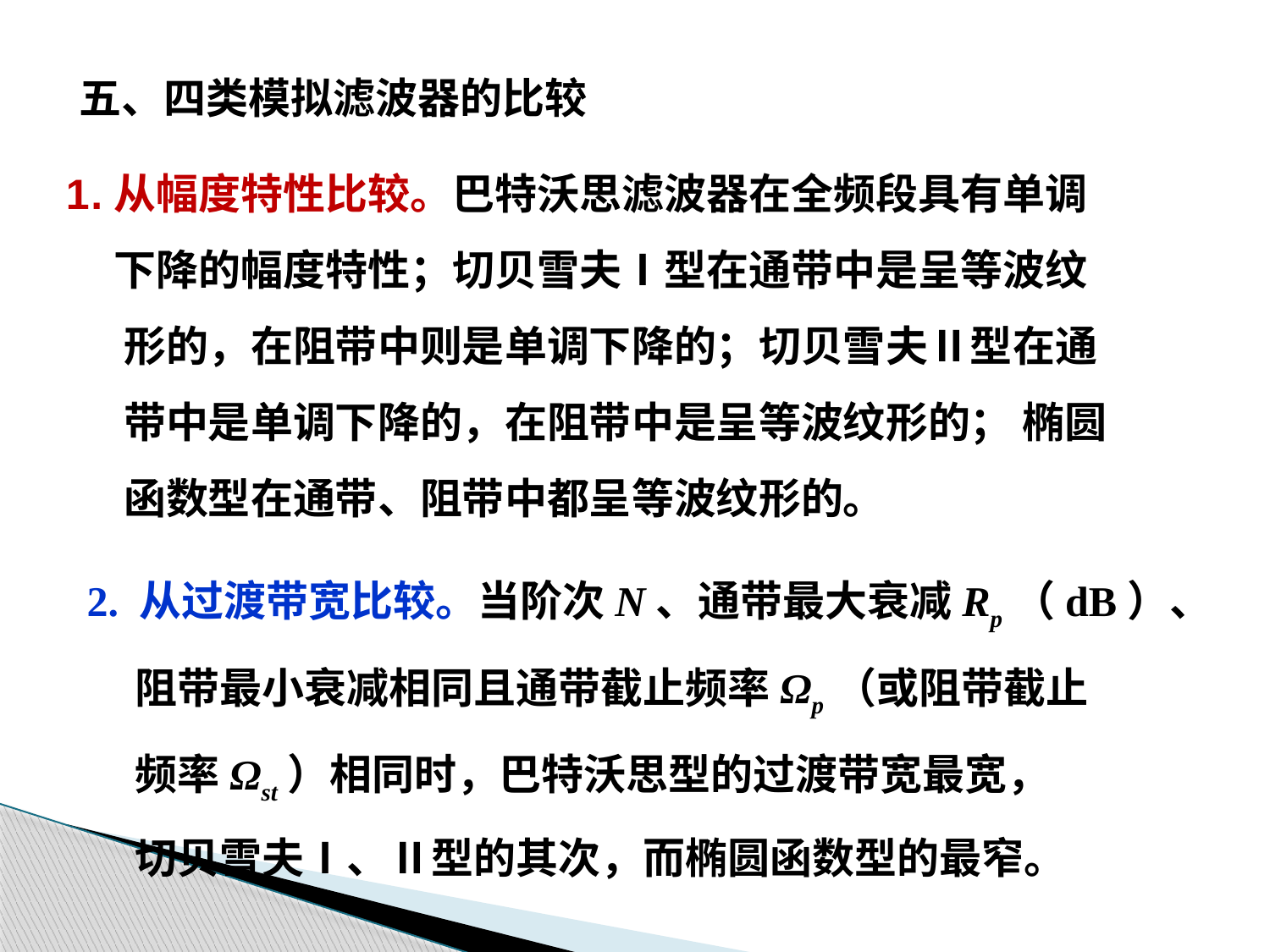

五、四类模拟滤波器的比较
从幅度特性比较。巴特沃思滤波器在全频段具有单调
    下降的幅度特性；切贝雪夫Ⅰ型在通带中是呈等波纹
     形的，在阻带中则是单调下降的；切贝雪夫Ⅱ型在通
     带中是单调下降的，在阻带中是呈等波纹形的； 椭圆
     函数型在通带、阻带中都呈等波纹形的。
2. 从过渡带宽比较。当阶次N、通带最大衰减Rp（dB）、
    阻带最小衰减相同且通带截止频率Ωp（或阻带截止
    频率Ωst）相同时，巴特沃思型的过渡带宽最宽，
    切贝雪夫Ⅰ、Ⅱ型的其次，而椭圆函数型的最窄。